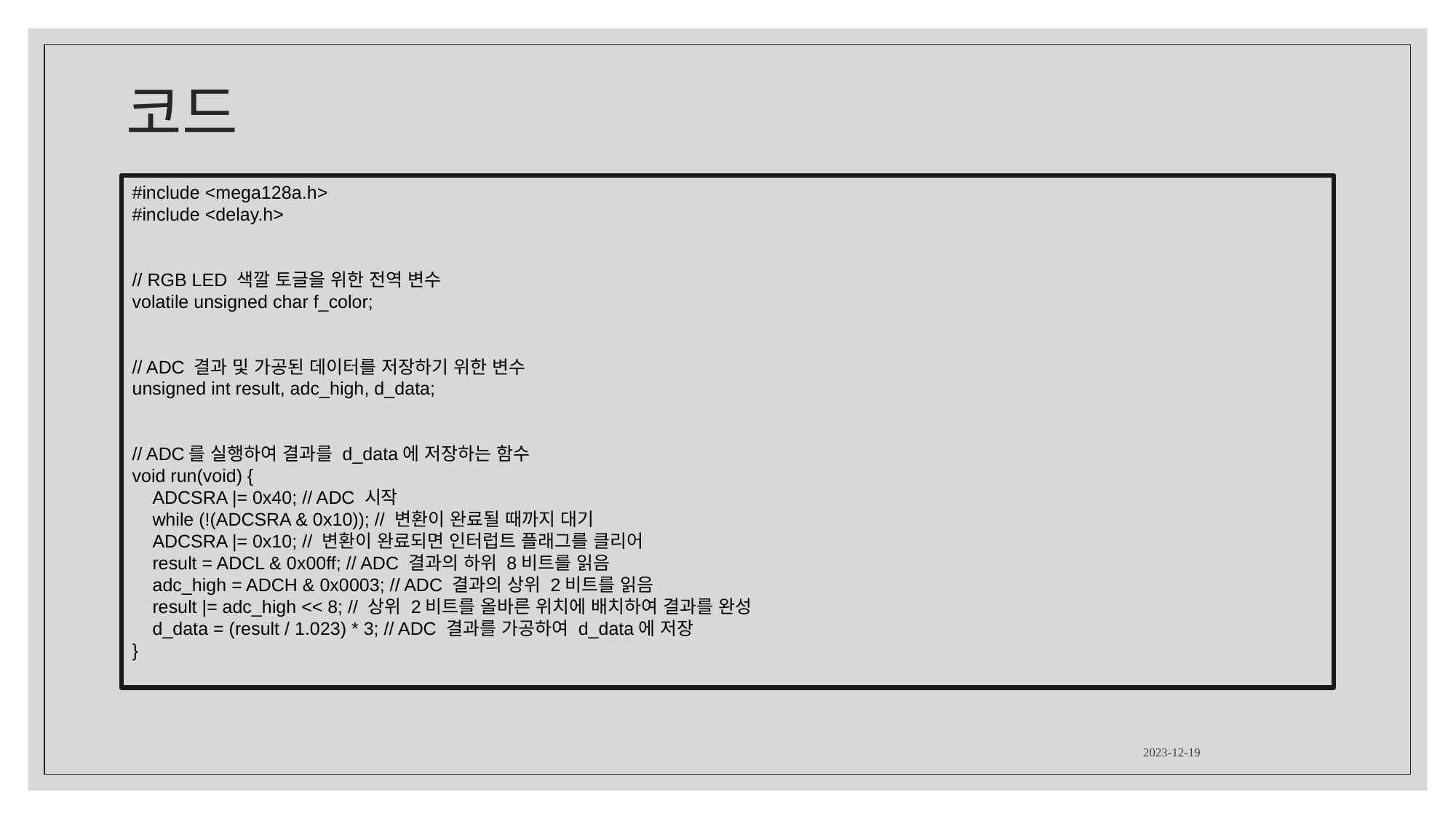

# 코드
#include <mega128a.h>
#include <delay.h>

// RGB LED 색깔 토글을 위한 전역 변수
volatile unsigned char f_color;

// ADC 결과 및 가공된 데이터를 저장하기 위한 변수
unsigned int result, adc_high, d_data;

// ADC를 실행하여 결과를 d_data에 저장하는 함수
void run(void) {
    ADCSRA |= 0x40; // ADC 시작
    while (!(ADCSRA & 0x10)); // 변환이 완료될 때까지 대기
    ADCSRA |= 0x10; // 변환이 완료되면 인터럽트 플래그를 클리어
    result = ADCL & 0x00ff; // ADC 결과의 하위 8비트를 읽음
    adc_high = ADCH & 0x0003; // ADC 결과의 상위 2비트를 읽음
    result |= adc_high << 8; // 상위 2비트를 올바른 위치에 배치하여 결과를 완성
    d_data = (result / 1.023) * 3; // ADC 결과를 가공하여 d_data에 저장
}

2023-12-19